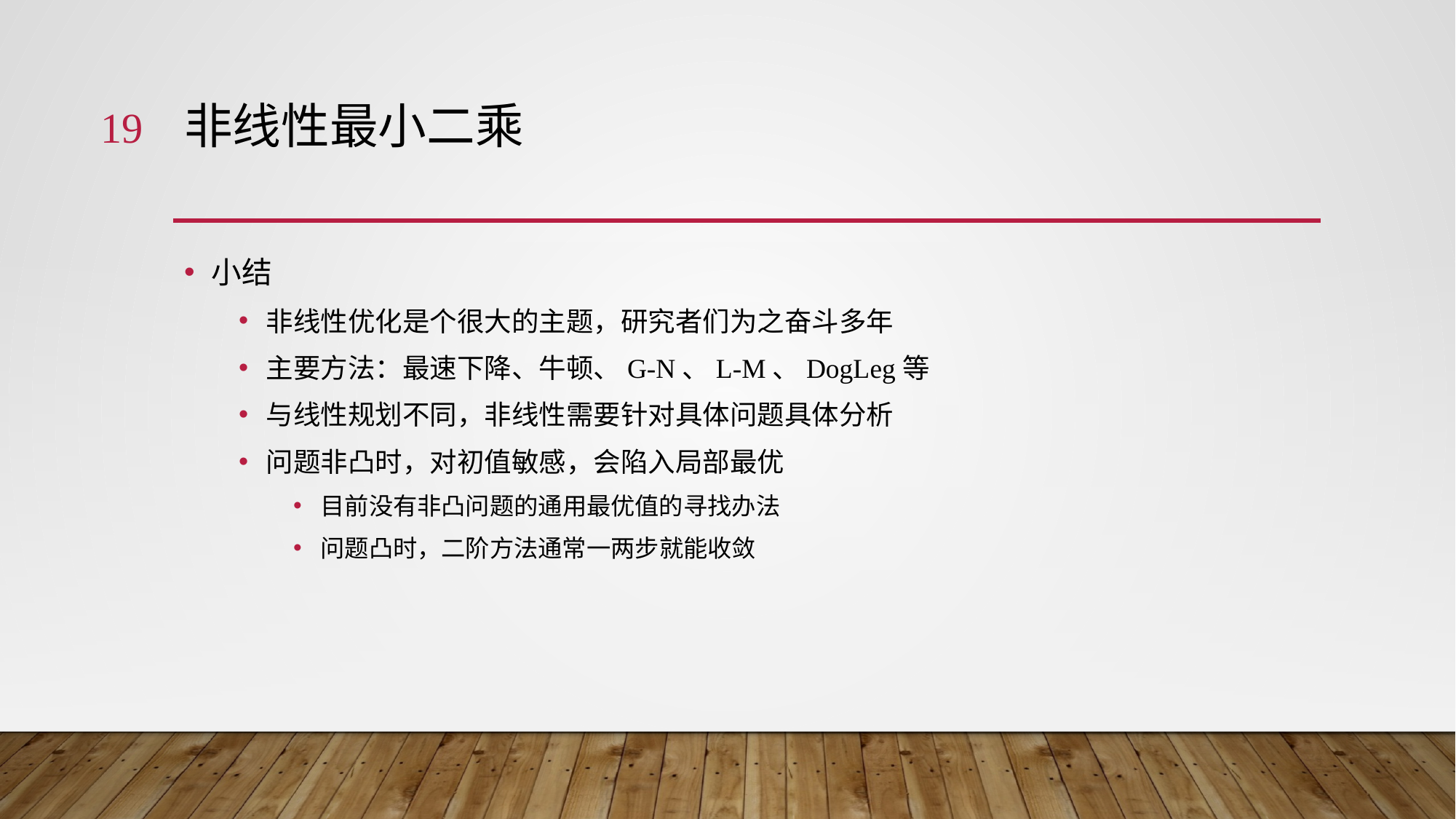

19
# 非线性最小二乘
小结
非线性优化是个很大的主题，研究者们为之奋斗多年
主要方法：最速下降、牛顿、G-N、L-M、DogLeg等
与线性规划不同，非线性需要针对具体问题具体分析
问题非凸时，对初值敏感，会陷入局部最优
目前没有非凸问题的通用最优值的寻找办法
问题凸时，二阶方法通常一两步就能收敛